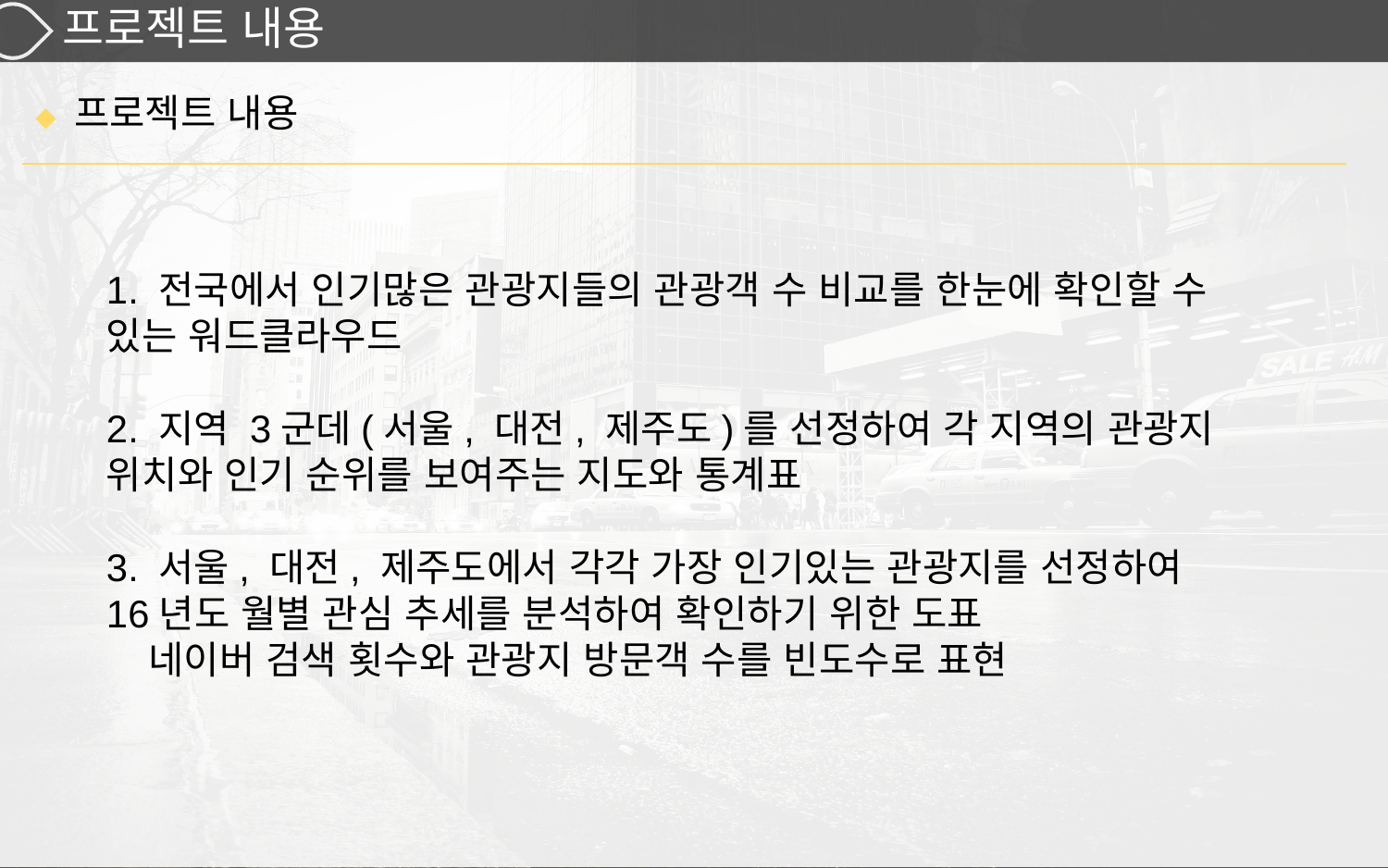

# 프로젝트 내용
◆  프로젝트 내용

1. 전국에서 인기많은 관광지들의 관광객 수 비교를 한눈에 확인할 수 있는 워드클라우드

2. 지역 3군데(서울, 대전, 제주도)를 선정하여 각 지역의 관광지 위치와 인기 순위를 보여주는 지도와 통계표

3. 서울, 대전, 제주도에서 각각 가장 인기있는 관광지를 선정하여 16년도 월별 관심 추세를 분석하여 확인하기 위한 도표
   네이버 검색 횟수와 관광지 방문객 수를 빈도수로 표현